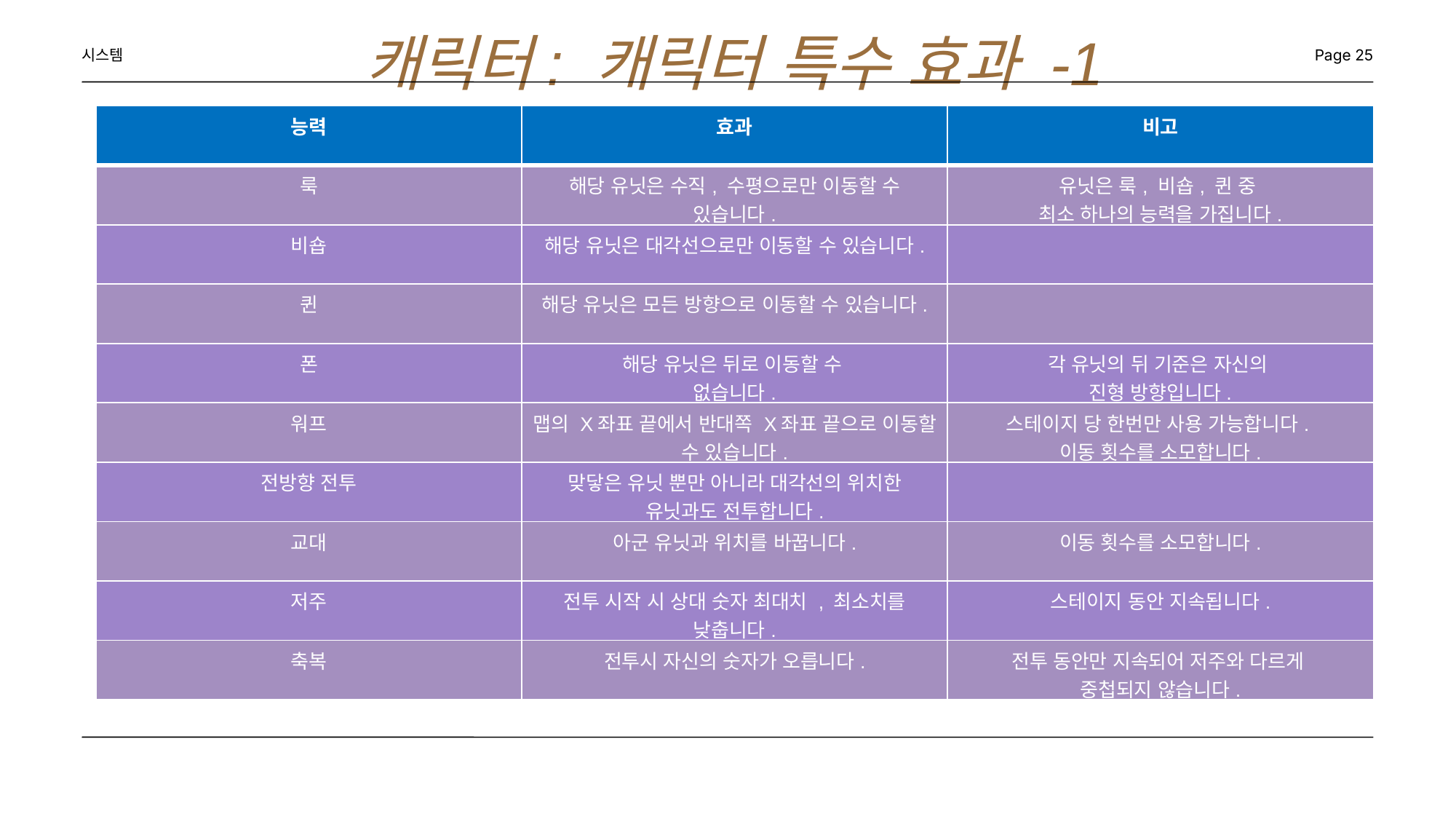

캐릭터: 캐릭터 특수 효과 -1
시스템
Page 25

| 능력 | 효과 | 비고 |
| --- | --- | --- |
| 룩 | 해당 유닛은 수직, 수평으로만 이동할 수 있습니다. | 유닛은 룩, 비숍, 퀸 중 최소 하나의 능력을 가집니다. |
| 비숍 | 해당 유닛은 대각선으로만 이동할 수 있습니다. |  |
| 퀸 | 해당 유닛은 모든 방향으로 이동할 수 있습니다. |  |
| 폰 | 해당 유닛은 뒤로 이동할 수 없습니다. | 각 유닛의 뒤 기준은 자신의 진형 방향입니다. |
| 워프 | 맵의 X좌표 끝에서 반대쪽 X좌표 끝으로 이동할 수 있습니다. | 스테이지 당 한번만 사용 가능합니다. 이동 횟수를 소모합니다. |
| 전방향 전투 | 맞닿은 유닛 뿐만 아니라 대각선의 위치한 유닛과도 전투합니다. |  |
| 교대 | 아군 유닛과 위치를 바꿉니다. | 이동 횟수를 소모합니다. |
| 저주 | 전투 시작 시 상대 숫자 최대치 , 최소치를 낮춥니다. | 스테이지 동안 지속됩니다. |
| 축복 | 전투시 자신의 숫자가 오릅니다. | 전투 동안만 지속되어 저주와 다르게 중첩되지 않습니다. |